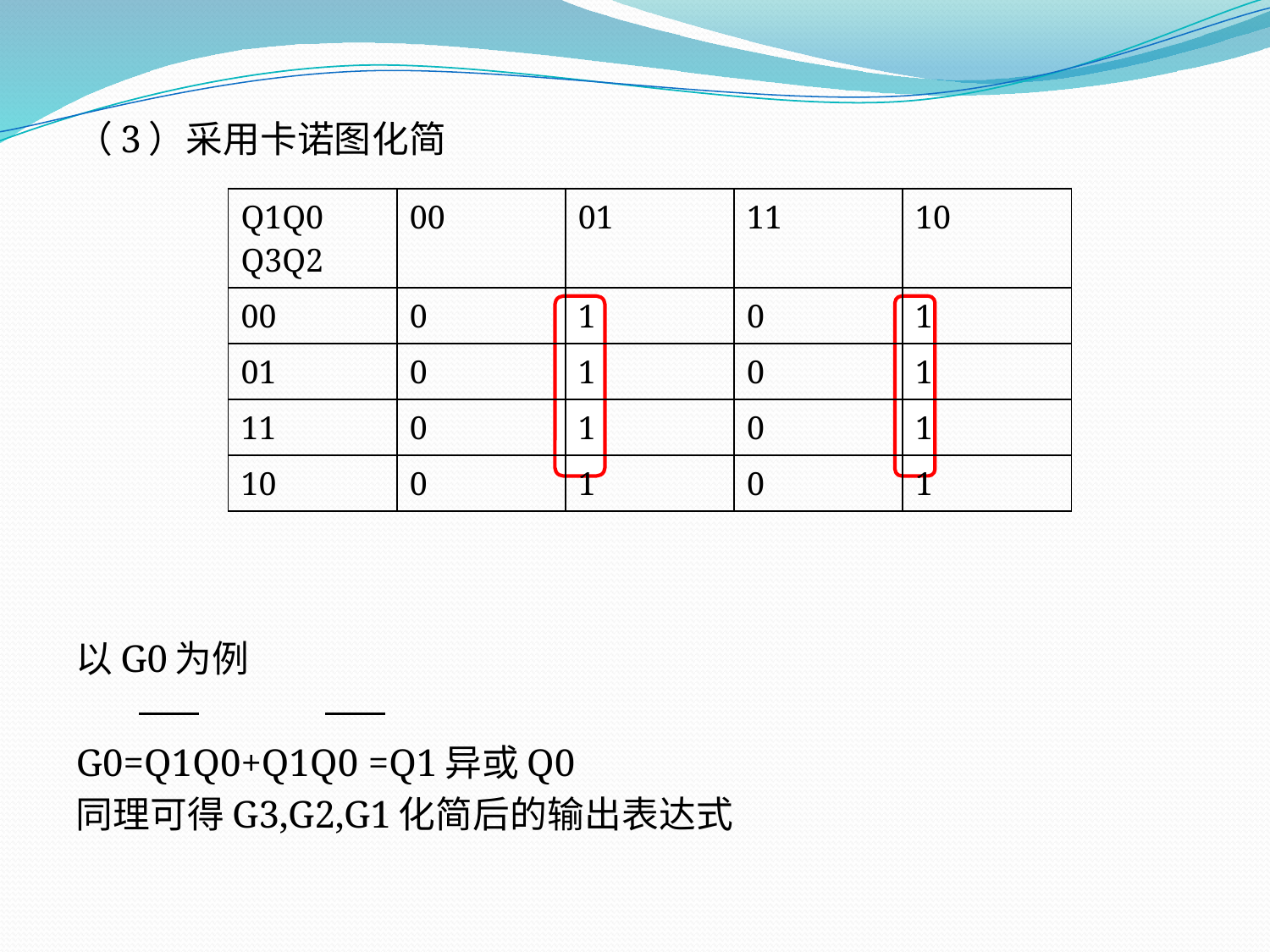

（3）采用卡诺图化简

以G0为例

G0=Q1Q0+Q1Q0 =Q1异或Q0
同理可得G3,G2,G1化简后的输出表达式

| Q1Q0 Q3Q2 | 00 | 01 | 11 | 10 |
| --- | --- | --- | --- | --- |
| 00 | 0 | 1 | 0 | 1 |
| 01 | 0 | 1 | 0 | 1 |
| 11 | 0 | 1 | 0 | 1 |
| 10 | 0 | 1 | 0 | 1 |